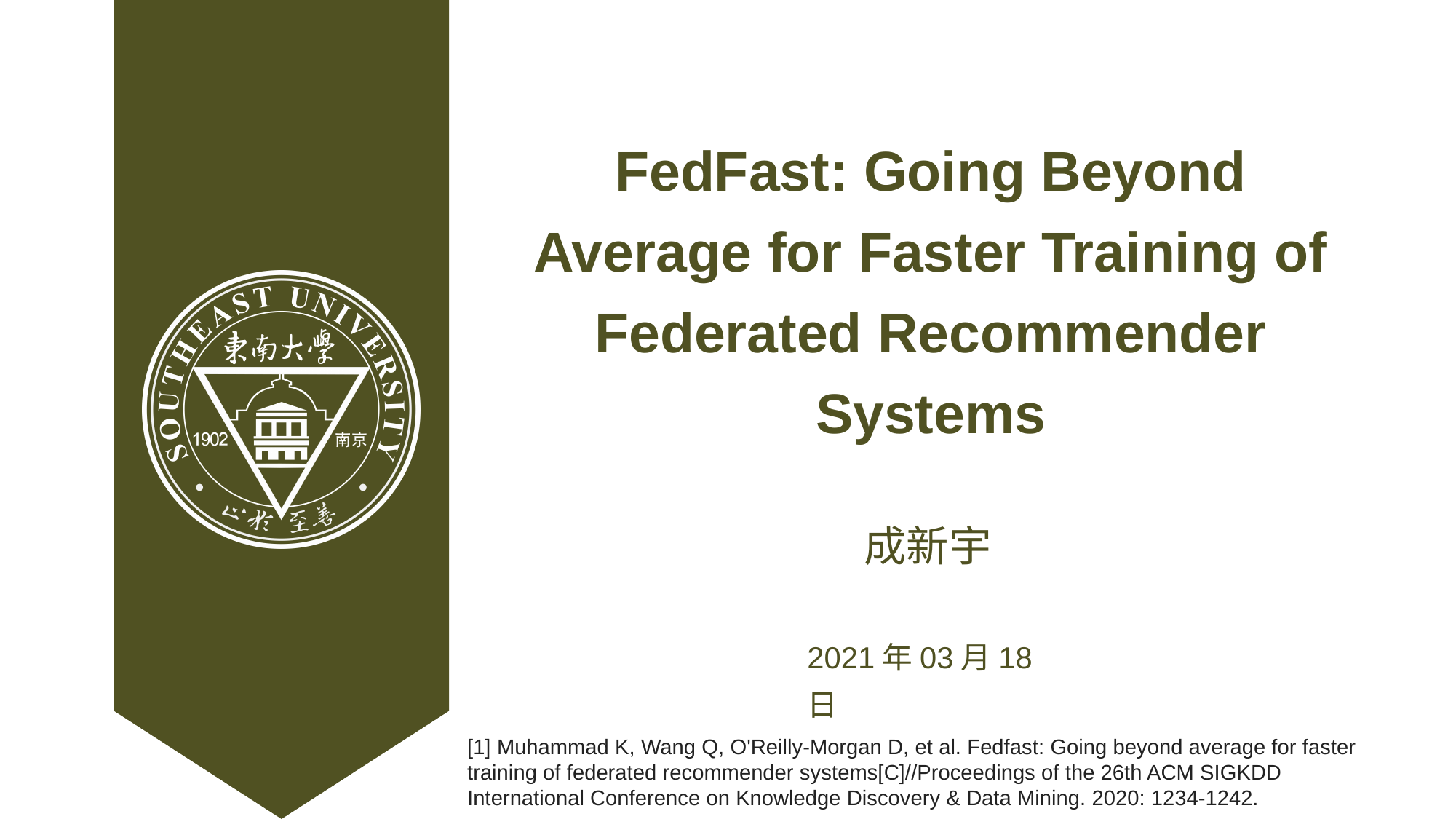

FedFast: Going Beyond Average for Faster Training of Federated Recommender Systems
成新宇
2021年03月18日
[1] Muhammad K, Wang Q, O'Reilly-Morgan D, et al. Fedfast: Going beyond average for faster training of federated recommender systems[C]//Proceedings of the 26th ACM SIGKDD International Conference on Knowledge Discovery & Data Mining. 2020: 1234-1242.